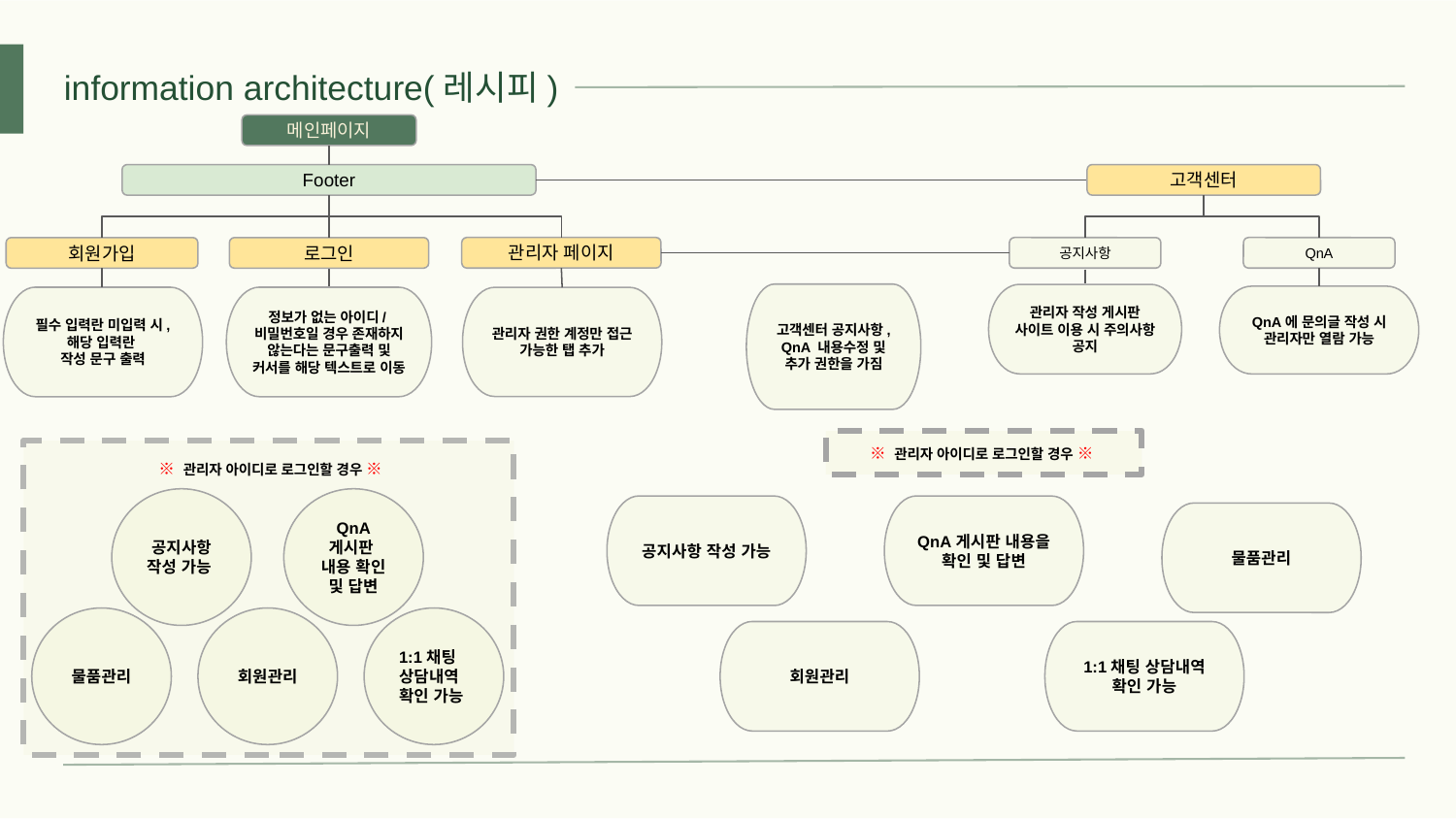

information architecture(레시피)
메인페이지
Footer
고객센터
관리자 페이지
회원가입
로그인
공지사항
QnA
고객센터 공지사항, QnA 내용수정 및 추가 권한을 가짐
관리자 작성 게시판
사이트 이용 시 주의사항 공지
QnA에 문의글 작성 시 관리자만 열람 가능
필수 입력란 미입력 시, 해당 입력란
작성 문구 출력
정보가 없는 아이디/비밀번호일 경우 존재하지 않는다는 문구출력 및 커서를 해당 텍스트로 이동
관리자 권한 계정만 접근 가능한 탭 추가
※ 관리자 아이디로 로그인할 경우 ※

※ 관리자 아이디로 로그인할 경우 ※
공지사항 작성 가능
QnA
게시판
내용 확인 및 답변
QnA게시판 내용을 확인 및 답변
공지사항 작성 가능
물품관리
물품관리
회원관리
1:1채팅 상담내역 확인 가능
회원관리

1:1채팅 상담내역 확인 가능